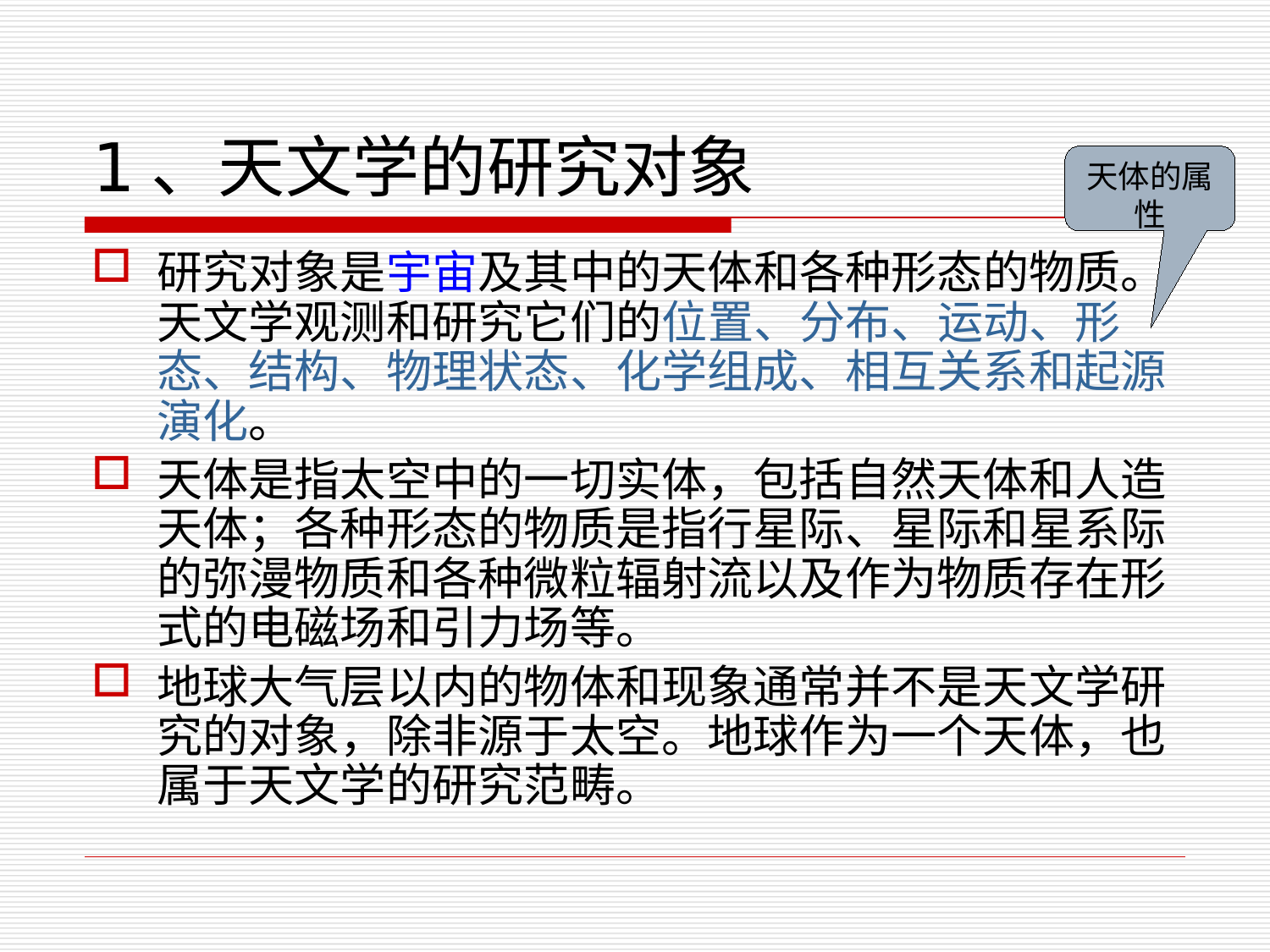

# 1、天文学的研究对象
天体的属性
研究对象是宇宙及其中的天体和各种形态的物质。天文学观测和研究它们的位置、分布、运动、形态、结构、物理状态、化学组成、相互关系和起源演化。
天体是指太空中的一切实体，包括自然天体和人造天体；各种形态的物质是指行星际、星际和星系际的弥漫物质和各种微粒辐射流以及作为物质存在形式的电磁场和引力场等。
地球大气层以内的物体和现象通常并不是天文学研究的对象，除非源于太空。地球作为一个天体，也属于天文学的研究范畴。